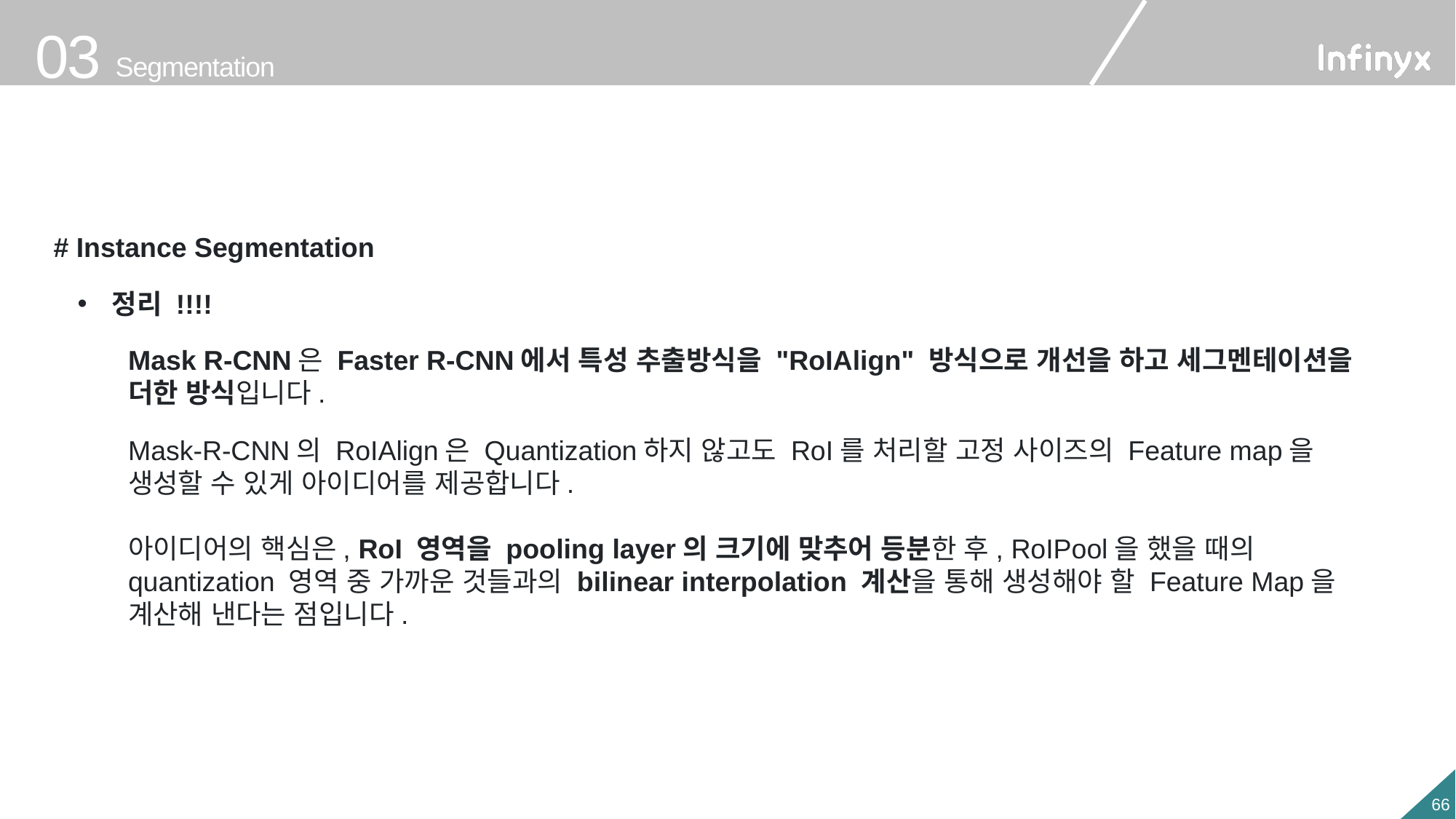

# Instance Segmentation
정리 !!!!
Mask R-CNN은 Faster R-CNN에서 특성 추출방식을 "RoIAlign" 방식으로 개선을 하고 세그멘테이션을 더한 방식입니다.
Mask-R-CNN의 RoIAlign은 Quantization하지 않고도 RoI를 처리할 고정 사이즈의 Feature map을 생성할 수 있게 아이디어를 제공합니다.

아이디어의 핵심은, RoI 영역을 pooling layer의 크기에 맞추어 등분한 후, RoIPool을 했을 때의 quantization 영역 중 가까운 것들과의 bilinear interpolation 계산을 통해 생성해야 할 Feature Map을 계산해 낸다는 점입니다.